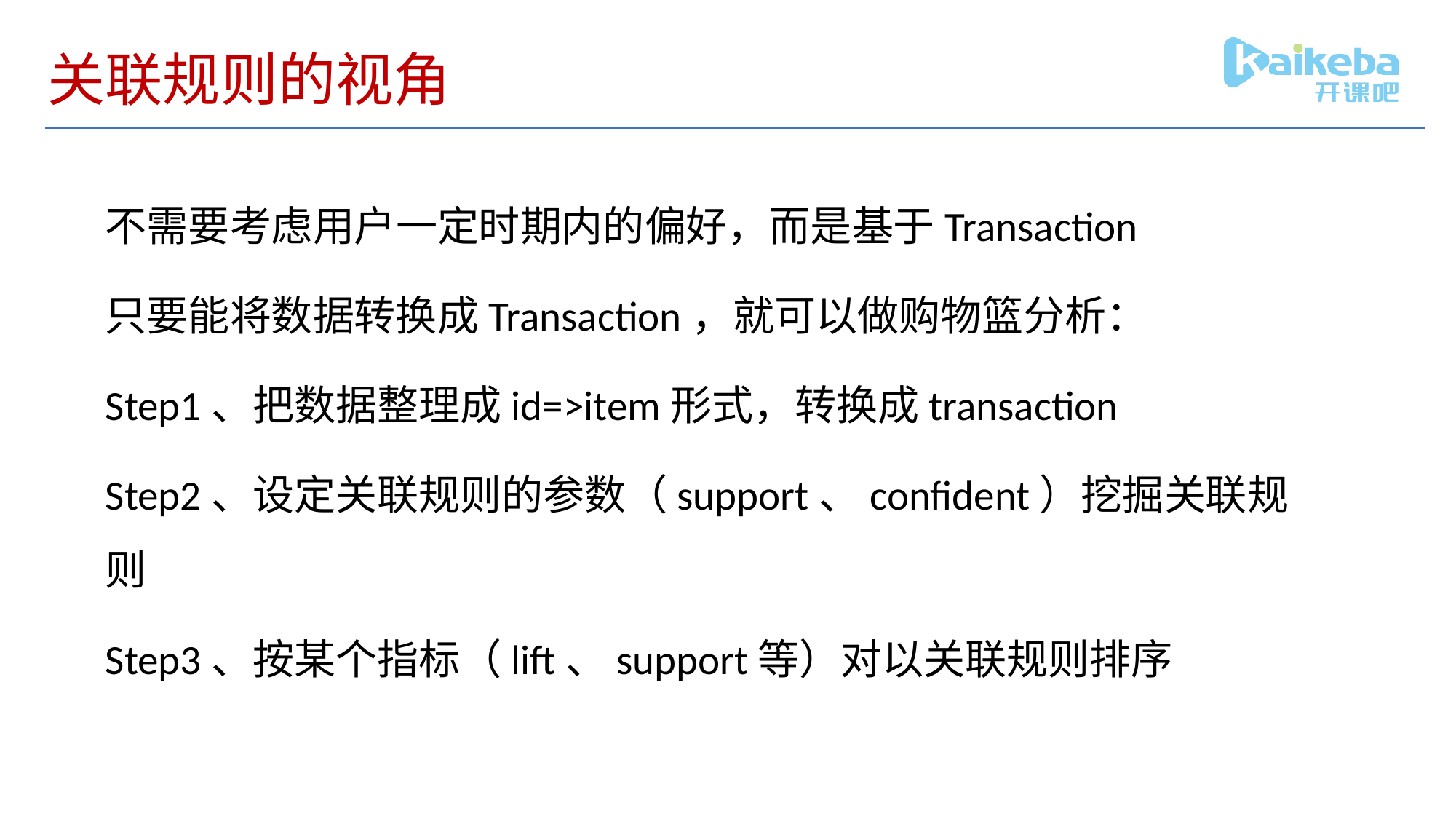

# 关联规则的视角
不需要考虑用户一定时期内的偏好，而是基于Transaction
只要能将数据转换成Transaction，就可以做购物篮分析：
Step1、把数据整理成id=>item形式，转换成transaction
Step2、设定关联规则的参数（support、confident）挖掘关联规则
Step3、按某个指标（lift、support等）对以关联规则排序